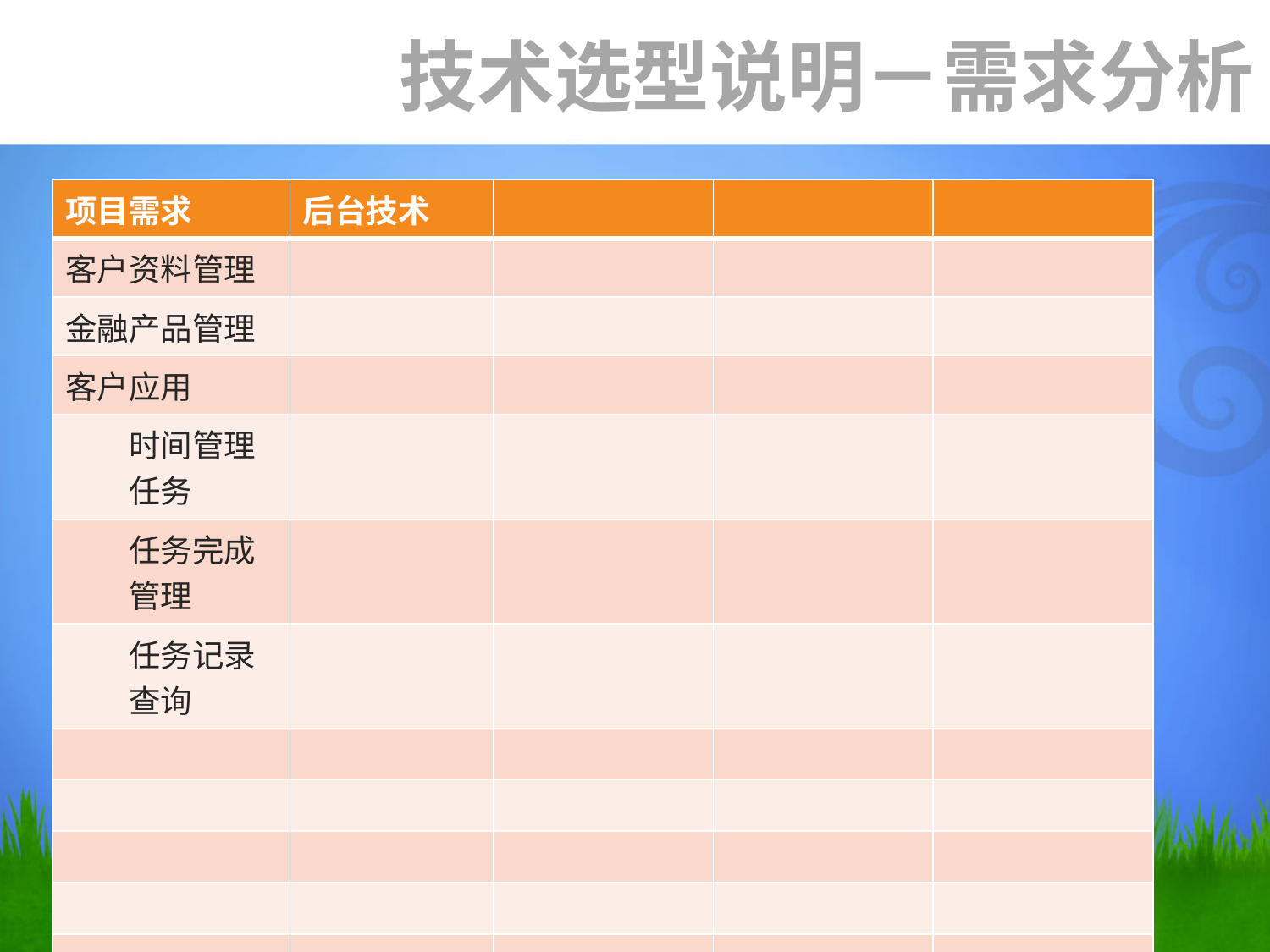

技术选型说明－需求分析
| 项目需求 | 后台技术 |  |  |  |
| --- | --- | --- | --- | --- |
| 客户资料管理 |  |  |  |  |
| 金融产品管理 |  |  |  |  |
| 客户应用 |  |  |  |  |
| 时间管理任务 |  |  |  |  |
| 任务完成管理 |  |  |  |  |
| 任务记录查询 |  |  |  |  |
|  |  |  |  |  |
|  |  |  |  |  |
|  |  |  |  |  |
|  |  |  |  |  |
|  |  |  |  |  |